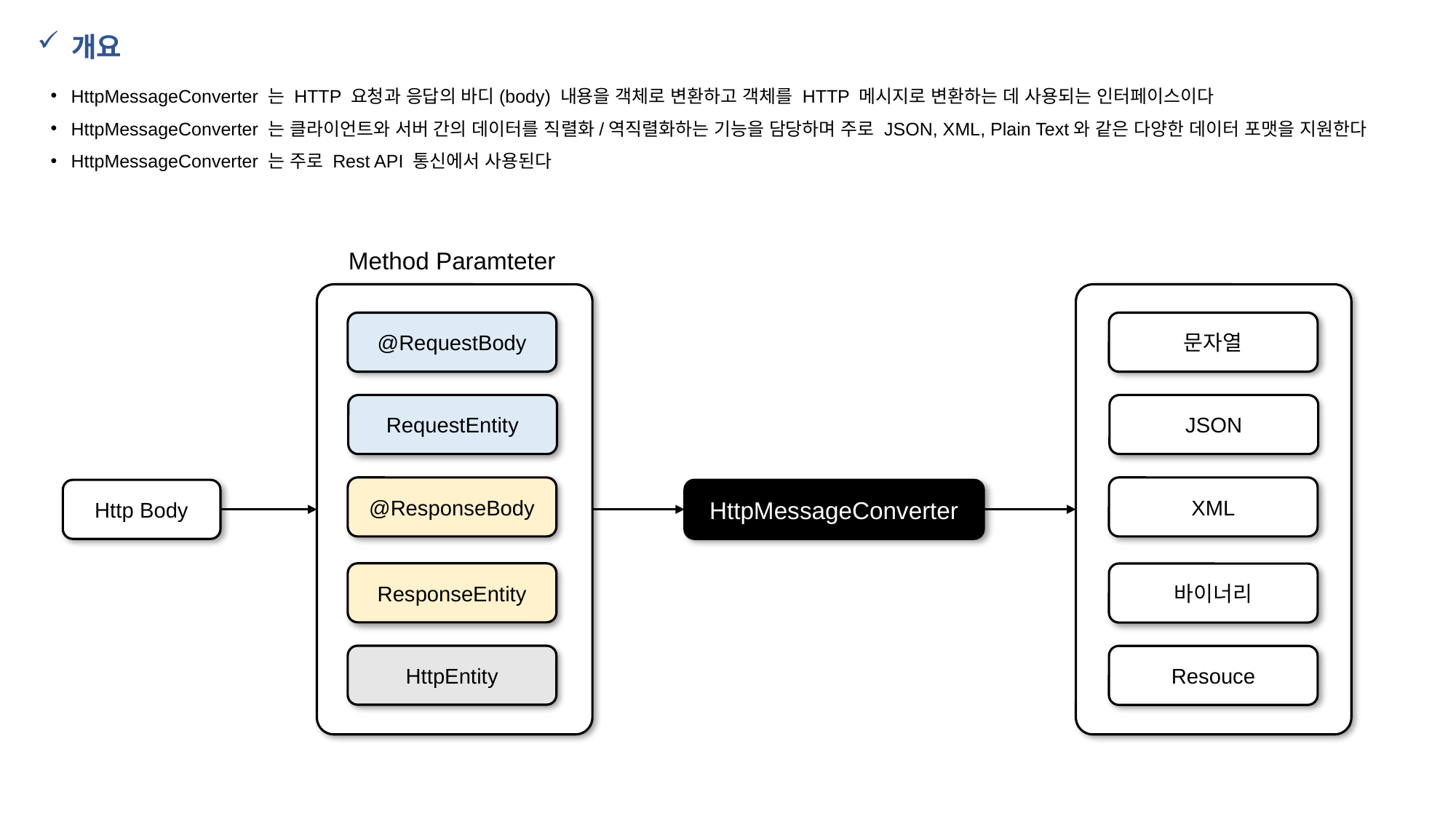

개요
HttpMessageConverter 는 HTTP 요청과 응답의 바디(body) 내용을 객체로 변환하고 객체를 HTTP 메시지로 변환하는 데 사용되는 인터페이스이다
HttpMessageConverter 는 클라이언트와 서버 간의 데이터를 직렬화/역직렬화하는 기능을 담당하며 주로 JSON, XML, Plain Text와 같은 다양한 데이터 포맷을 지원한다
HttpMessageConverter 는 주로 Rest API 통신에서 사용된다
Method Paramteter

@RequestBody
문자열
RequestEntity
JSON
@ResponseBody
XML
Http Body
HttpMessageConverter
ResponseEntity
바이너리
HttpEntity
Resouce